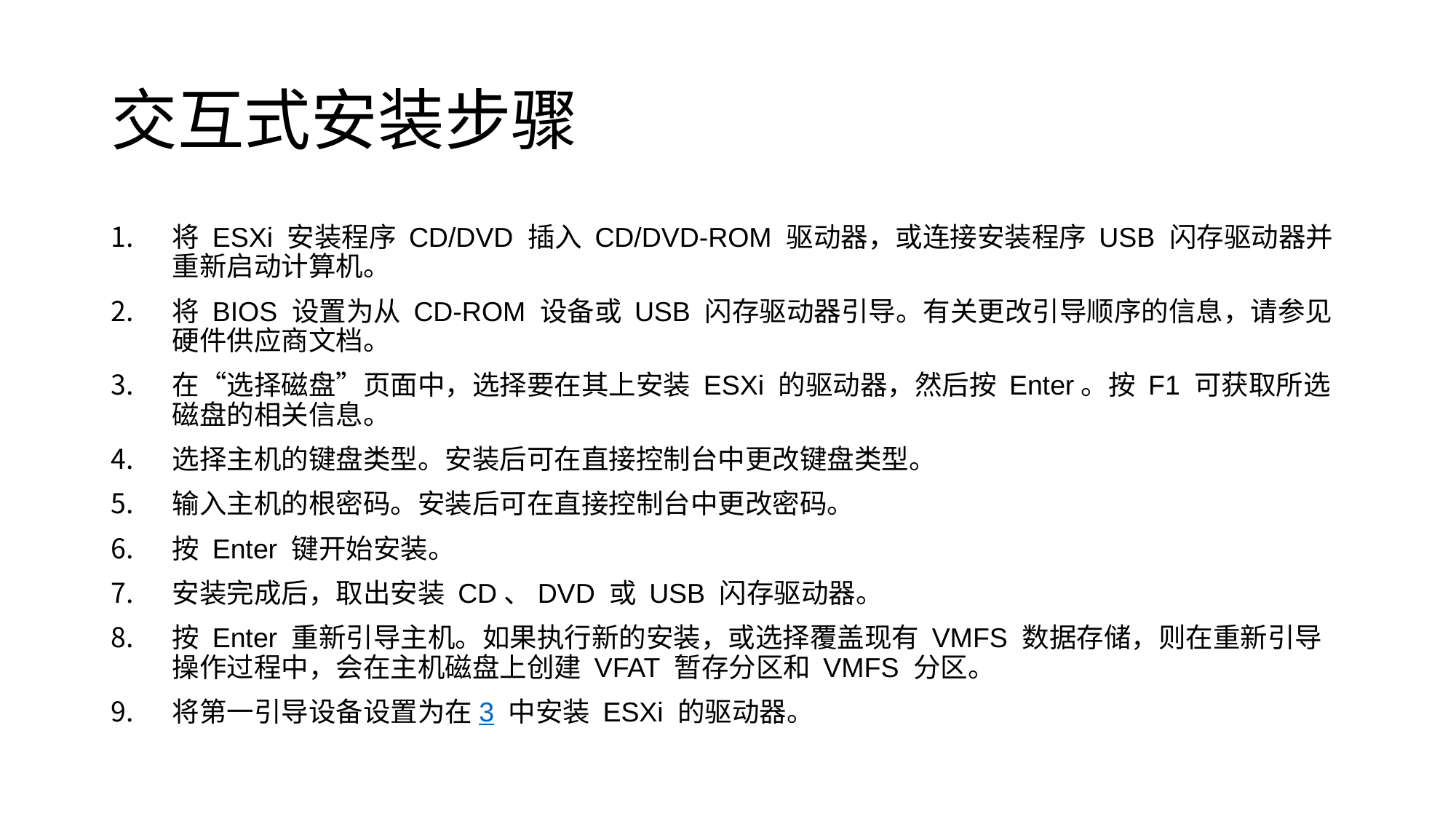

# 交互式安装步骤
将 ESXi 安装程序 CD/DVD 插入 CD/DVD-ROM 驱动器，或连接安装程序 USB 闪存驱动器并重新启动计算机。
将 BIOS 设置为从 CD-ROM 设备或 USB 闪存驱动器引导。有关更改引导顺序的信息，请参见硬件供应商文档。
在“选择磁盘”页面中，选择要在其上安装 ESXi 的驱动器，然后按 Enter。按 F1 可获取所选磁盘的相关信息。
选择主机的键盘类型。安装后可在直接控制台中更改键盘类型。
输入主机的根密码。安装后可在直接控制台中更改密码。
按 Enter 键开始安装。
安装完成后，取出安装 CD、DVD 或 USB 闪存驱动器。
按 Enter 重新引导主机。如果执行新的安装，或选择覆盖现有 VMFS 数据存储，则在重新引导操作过程中，会在主机磁盘上创建 VFAT 暂存分区和 VMFS 分区。
将第一引导设备设置为在3 中安装 ESXi 的驱动器。